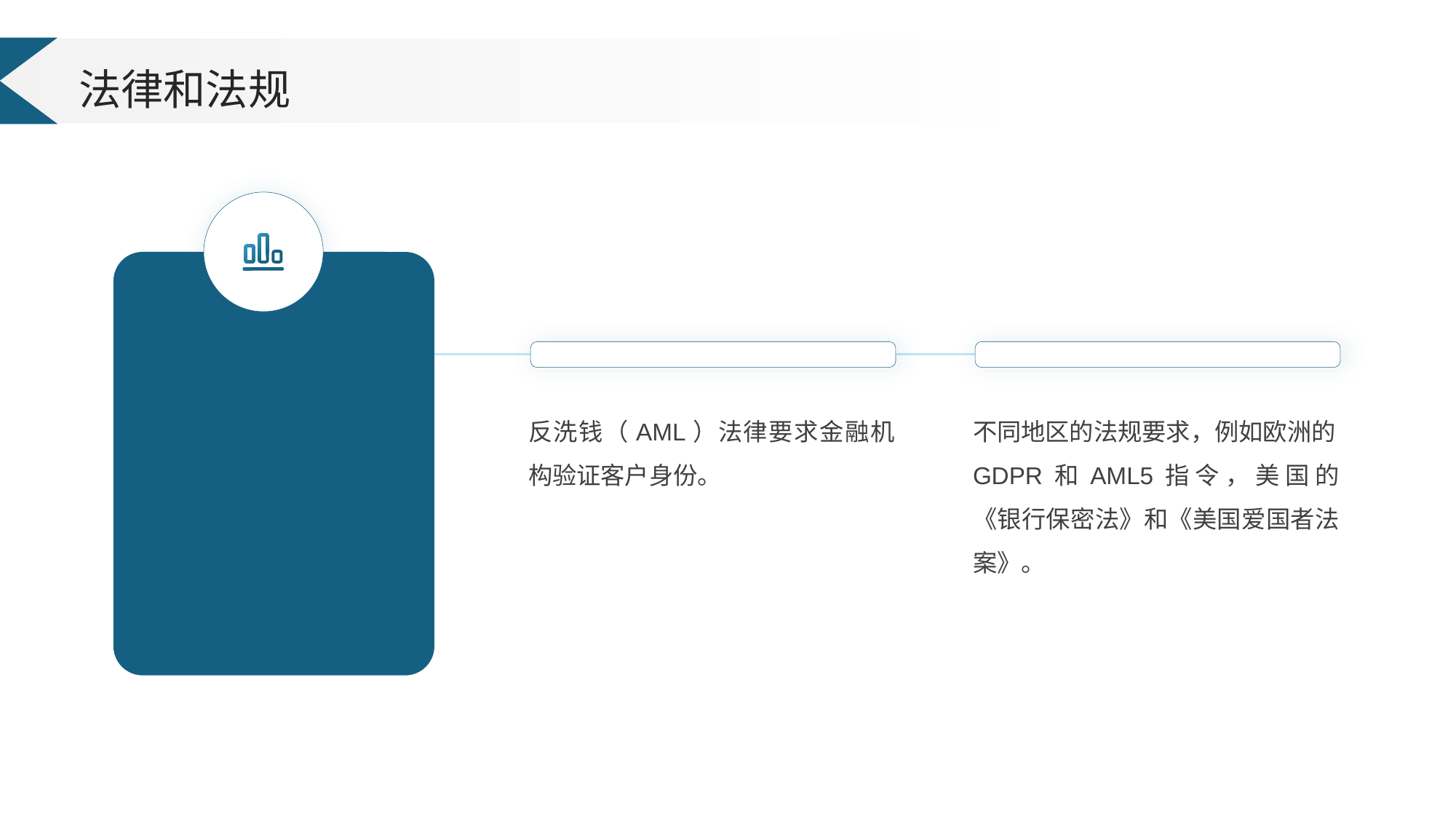

法律和法规

反洗钱（AML）法律要求金融机构验证客户身份。
不同地区的法规要求，例如欧洲的GDPR和AML5指令，美国的《银行保密法》和《美国爱国者法案》。